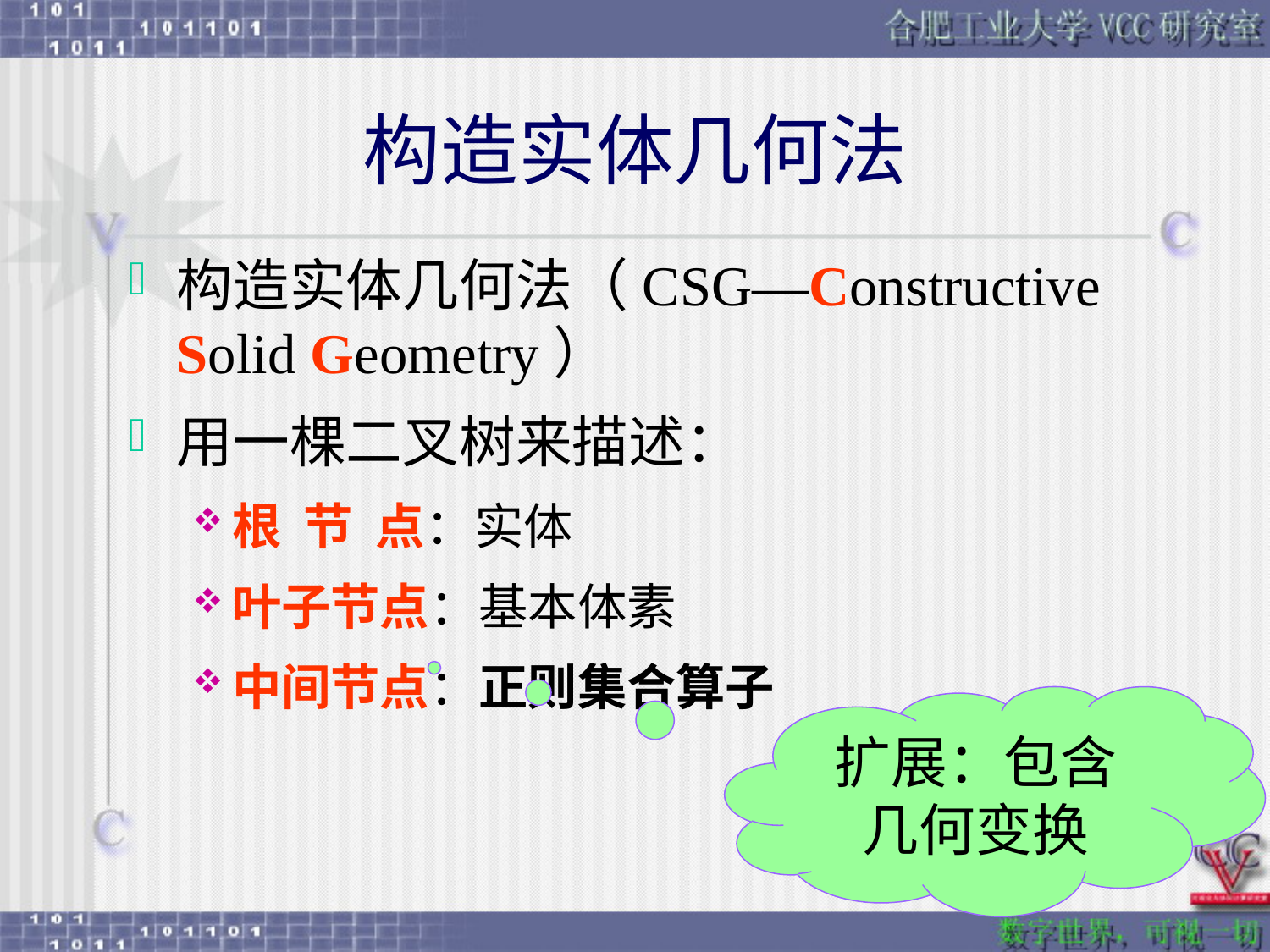

# 构造实体几何法
构造实体几何法（CSG—Constructive Solid Geometry）
用一棵二叉树来描述：
根  节  点：实体
叶子节点：基本体素
中间节点：正则集合算子
扩展：包含几何变换